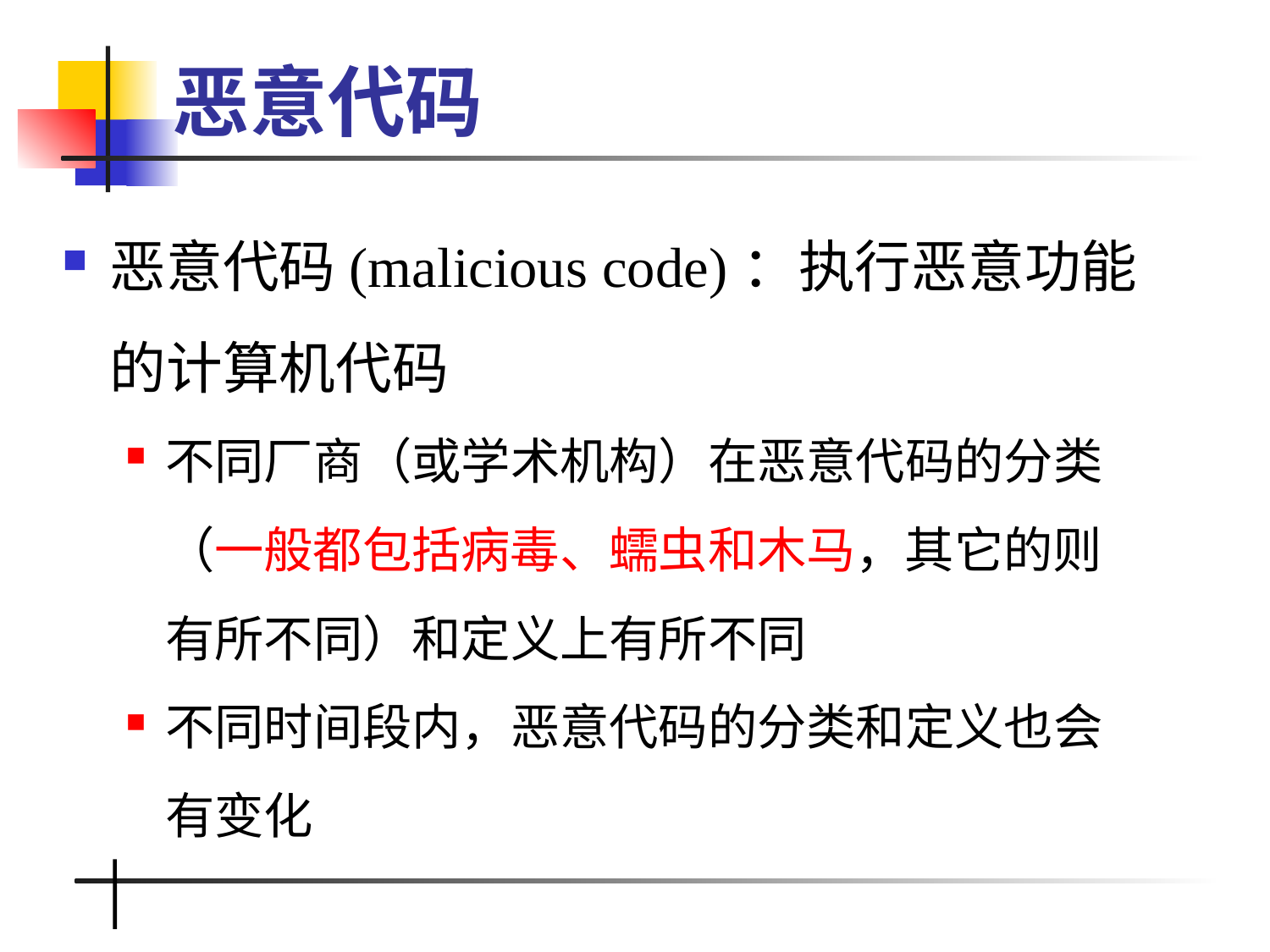

# 恶意代码
恶意代码(malicious code)：执行恶意功能的计算机代码
不同厂商（或学术机构）在恶意代码的分类（一般都包括病毒、蠕虫和木马，其它的则有所不同）和定义上有所不同
不同时间段内，恶意代码的分类和定义也会有变化